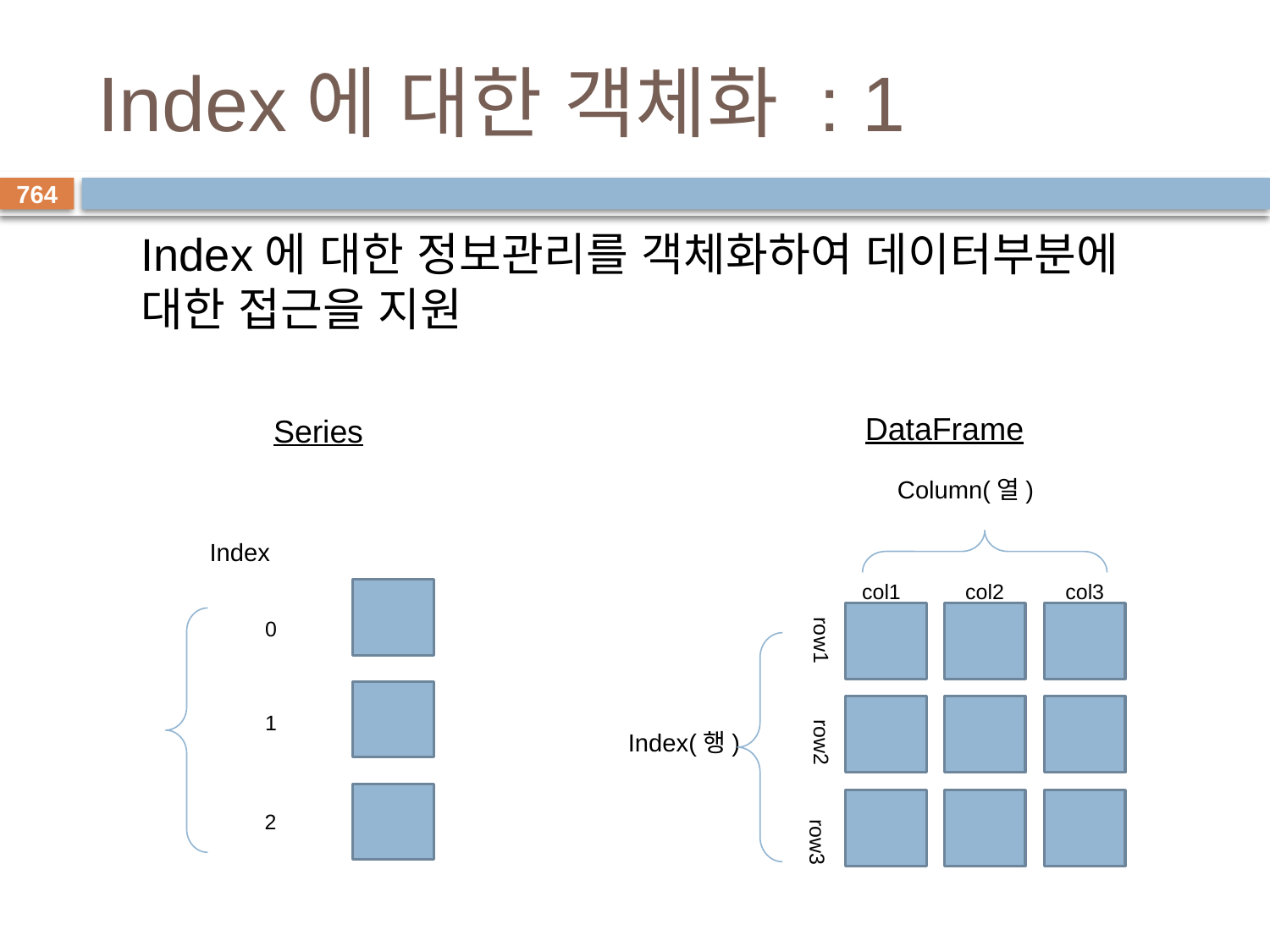

# Index에 대한 객체화 : 1
764
Index에 대한 정보관리를 객체화하여 데이터부분에 대한 접근을 지원
DataFrame
Series

Column(열)
col1
col2
col3

row1

row2
Index(행)

row3
Index

0

1

2